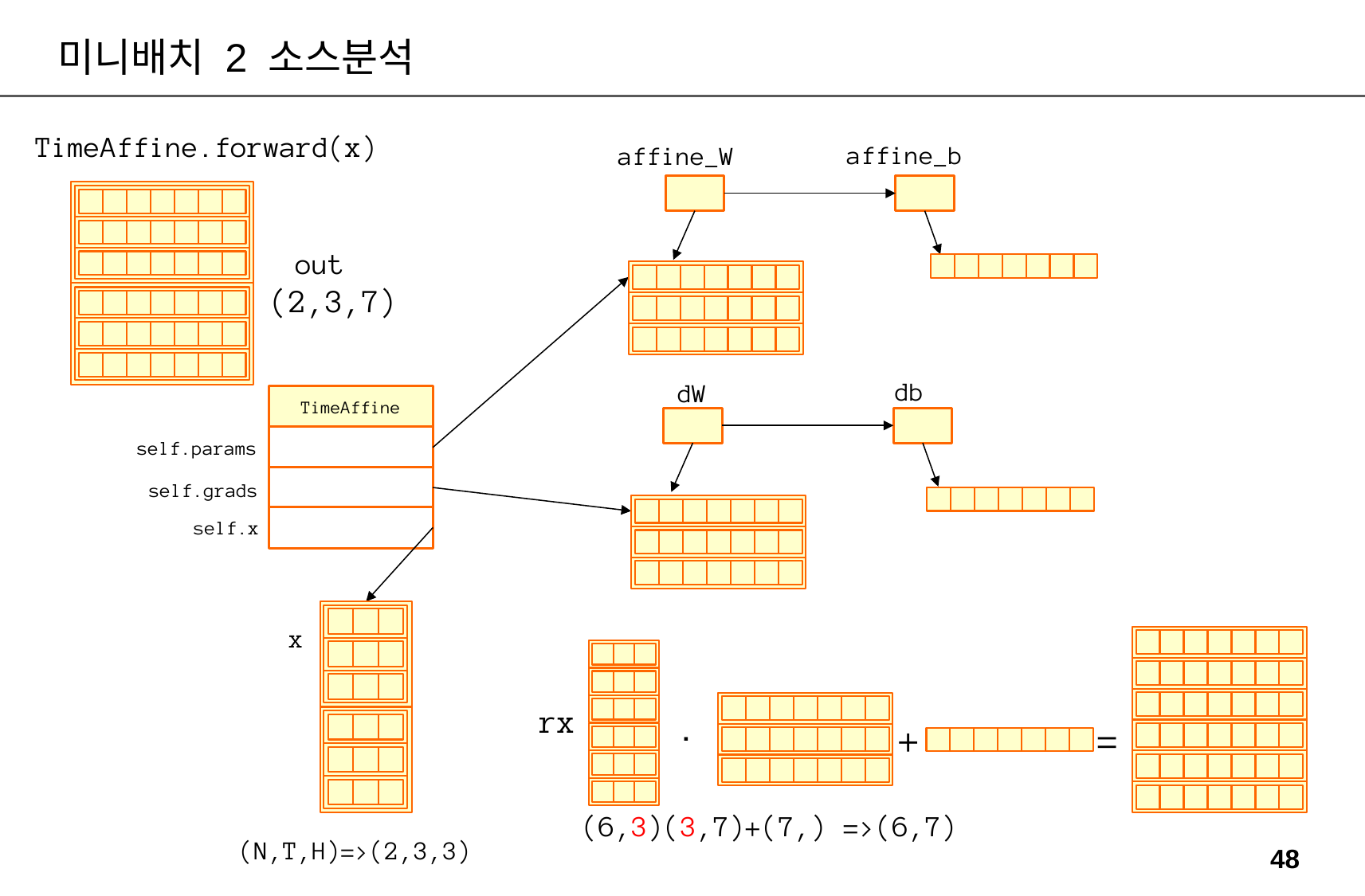

미니배치 2 소스분석
TimeAffine.forward(x)
affine_b
affine_W

out

(2,3,7)

db
dW
TimeAffine

self.params

self.grads

self.x

x

rx
.

+
=

(6,3)(3,7)+(7,) =>(6,7)
(N,T,H)=>(2,3,3)